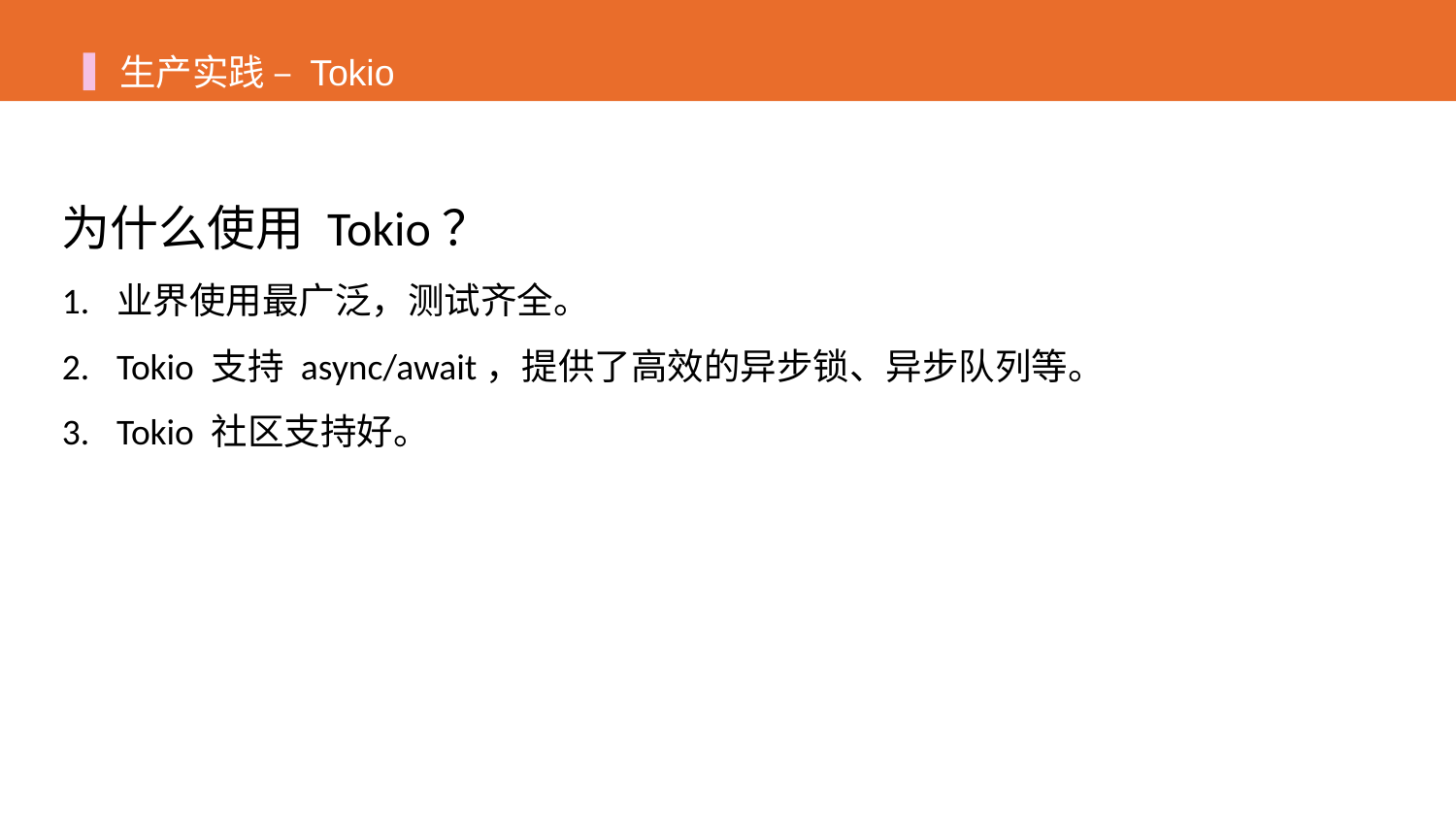

生产实践 – Tokio

为什么使用 Tokio？
业界使用最广泛，测试齐全。
Tokio 支持 async/await，提供了高效的异步锁、异步队列等。
Tokio 社区支持好。